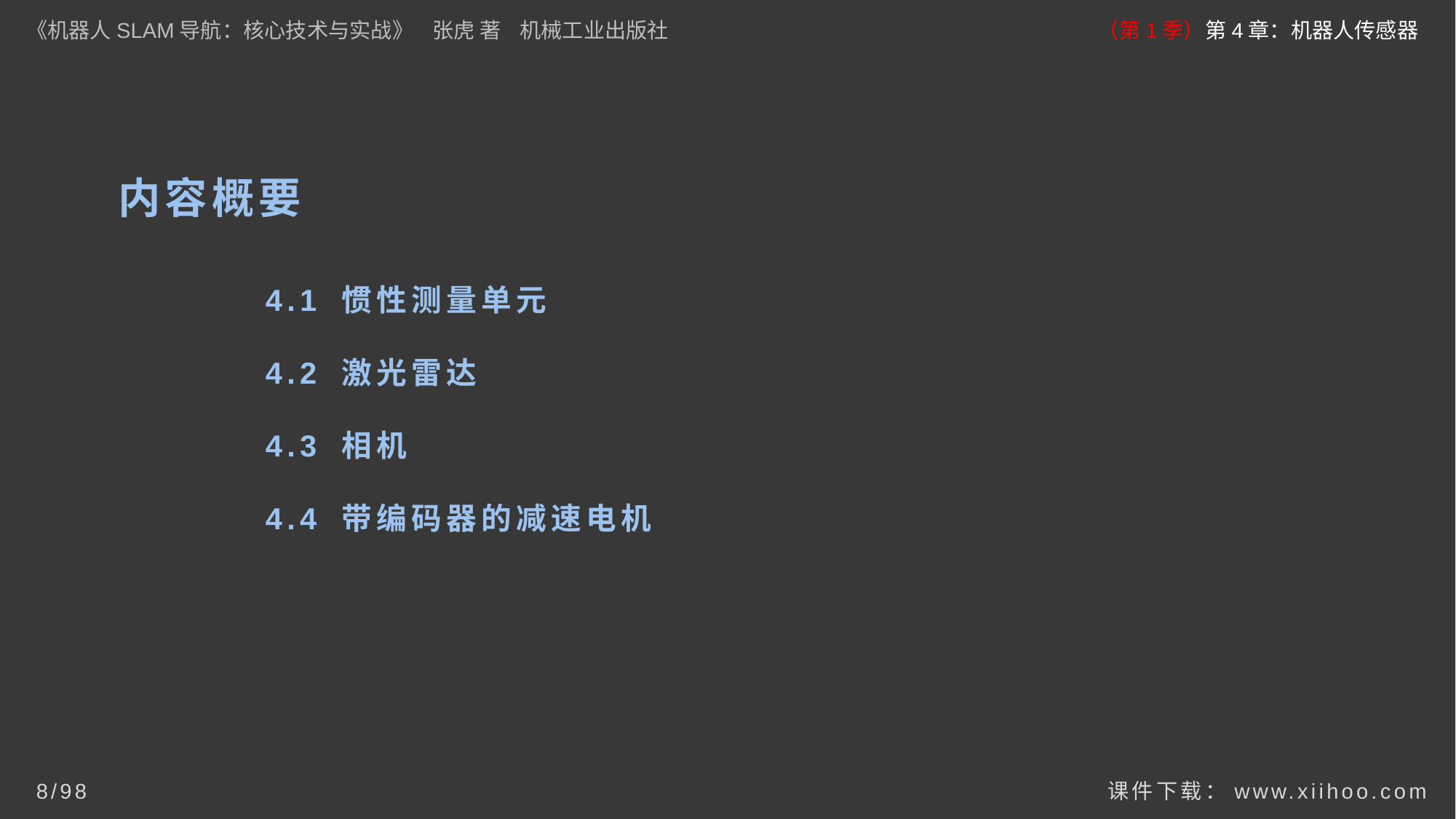

《机器人SLAM导航：核心技术与实战》    张虎 著    机械工业出版社
（第1季）第4章：机器人传感器
# 内容概要
4.1 惯性测量单元
4.2 激光雷达
4.3 相机
4.4 带编码器的减速电机
课件下载：www.xiihoo.com
8/98